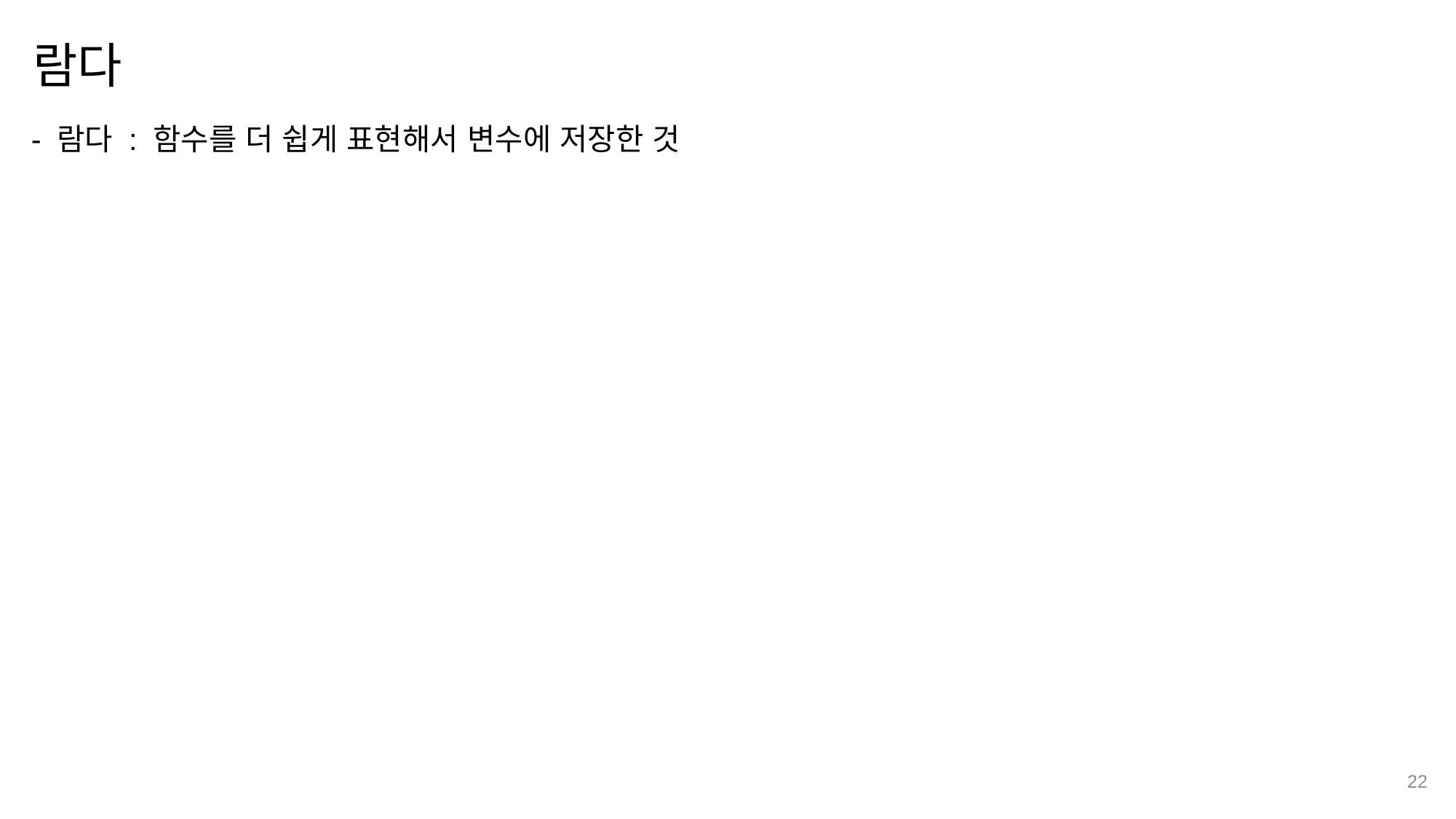

람다
나눔스퀘어OTF ExtraBold
- 람다 : 함수를 더 쉽게 표현해서 변수에 저장한 것
나눔스퀘어OTF Bold
나눔스퀘어OTF
나눔스퀘어 Light
나눔스퀘어 Light
나눔스퀘어OTF

22